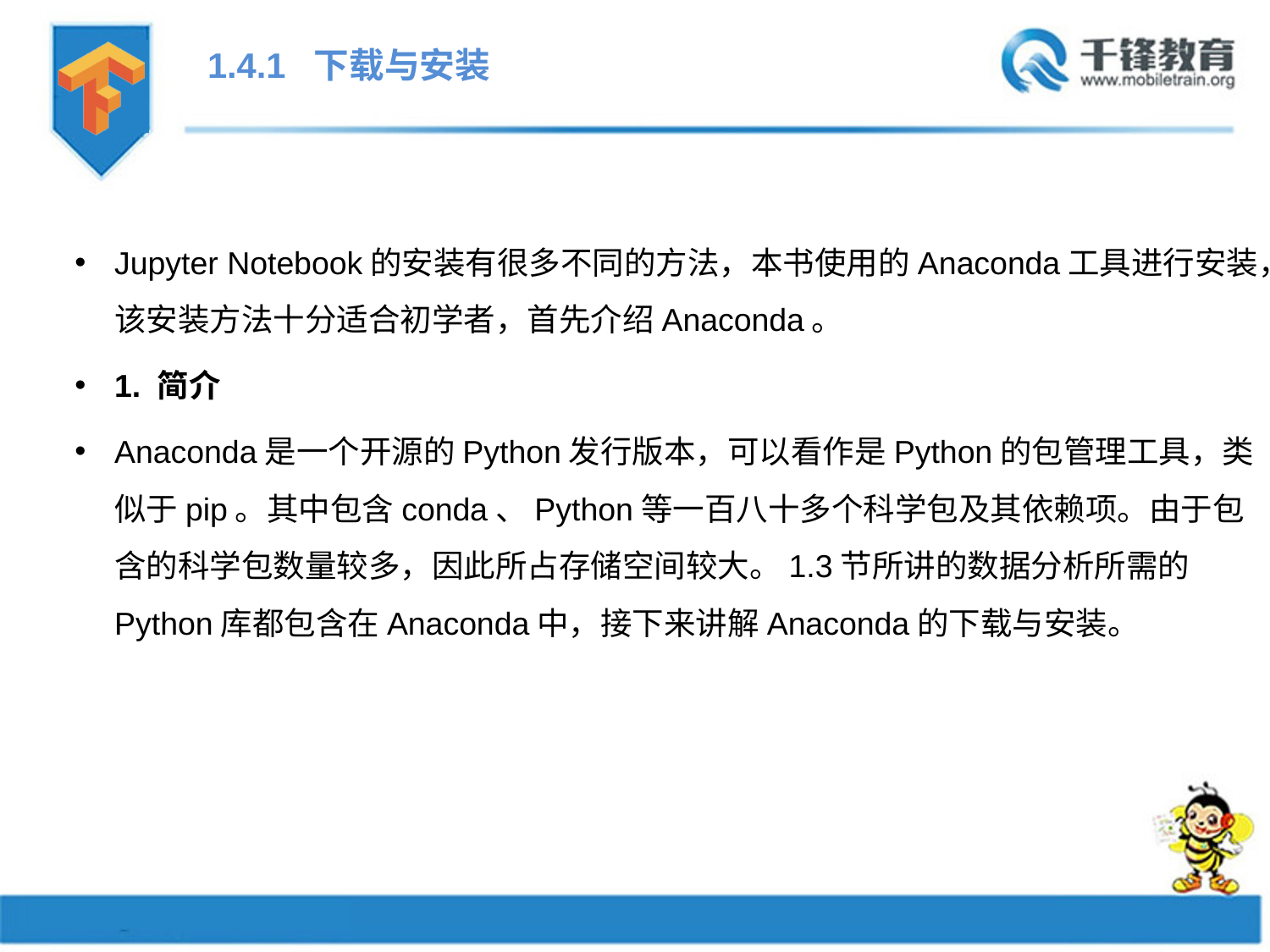

1.4.1  下载与安装
Jupyter Notebook的安装有很多不同的方法，本书使用的Anaconda工具进行安装，该安装方法十分适合初学者，首先介绍Anaconda。
1. 简介
Anaconda是一个开源的Python发行版本，可以看作是Python的包管理工具，类似于pip。其中包含conda、Python等一百八十多个科学包及其依赖项。由于包含的科学包数量较多，因此所占存储空间较大。1.3节所讲的数据分析所需的Python库都包含在Anaconda中，接下来讲解Anaconda的下载与安装。